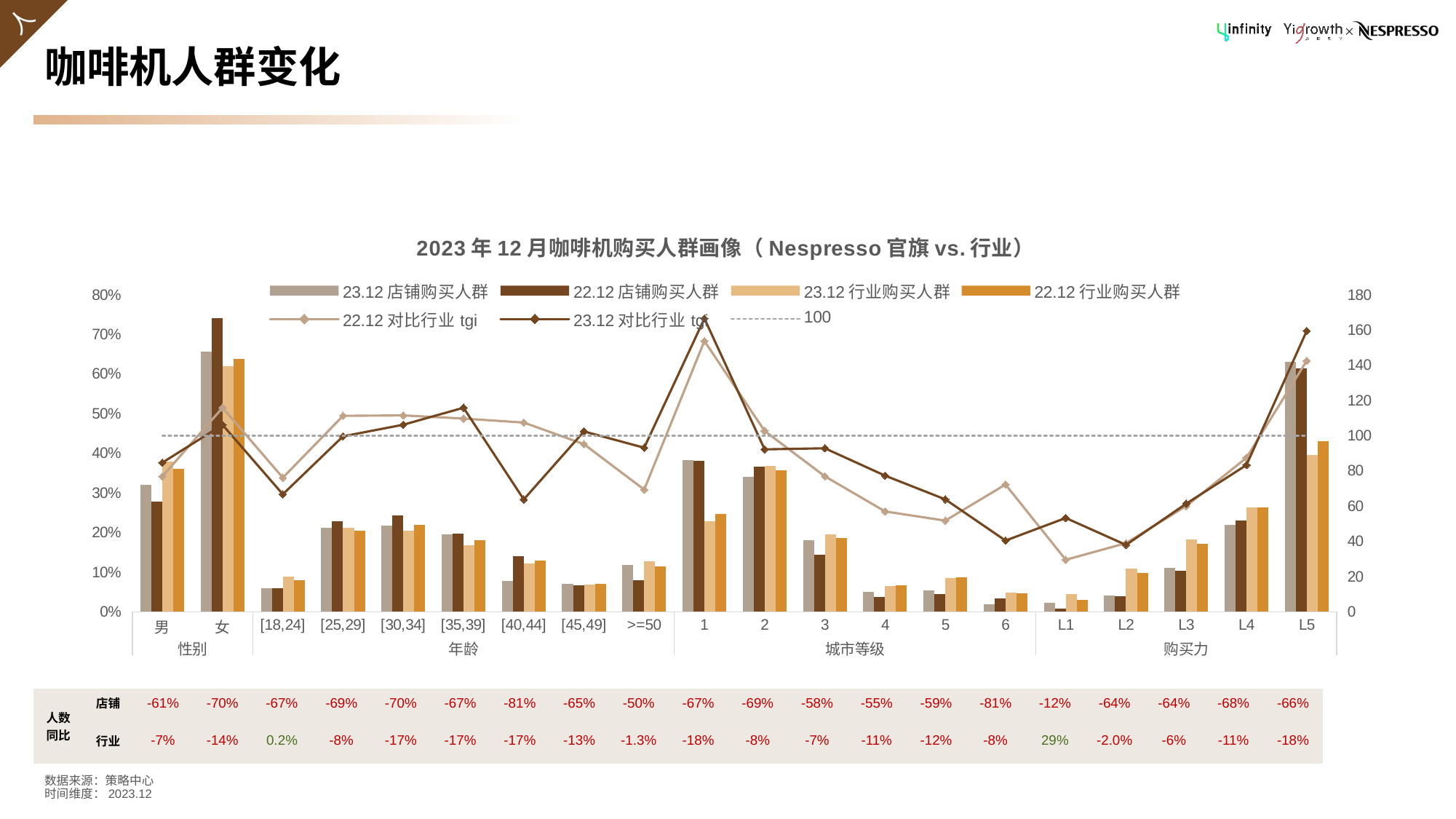

# 咖啡机人群变化

### Chart: 2023年12月咖啡机购买人群画像（Nespresso官旗vs.行业）

| Category | 23.12店铺购买人群 | 22.12店铺购买人群 | 23.12行业购买人群 | 22.12行业购买人群 | 22.12对比行业tgi | 23.12对比行业tgi | 100 |
|---|---|---|---|---|---|---|---|
| 男 | 0.32115375892115 | 0.2773316892513165 | 0.3791009505821596 | 0.360689276752142 | 76.88936353987948 | 84.714574951072 | 100.0 |
| 女 | 0.6573658829024754 | 0.74062441212388 | 0.6191571028564445 | 0.6388466766106432 | 115.9314807824017 | 106.1710961353358 | 100.0 |
| [18,24] | 0.05954209330307326 | 0.06030801595310985 | 0.08922825185467406 | 0.07917379766105272 | 76.17168524780345 | 66.7300905996112 | 100.0 |
| [25,29] | 0.2111783507028258 | 0.2278233896501637 | 0.2119037287336979 | 0.2046599805541424 | 111.3179963338722 | 99.6576851029442 | 100.0 |
| [30,34] | 0.2178297361314403 | 0.2440091226096287 | 0.2050300887158619 | 0.2187260860404445 | 111.5592232398422 | 106.2428141624212 | 100.0 |
| [35,39] | 0.1956831880101141 | 0.1977385491207616 | 0.1688489958803862 | 0.18017299245535 | 109.7492728660566 | 115.8924203190035 | 100.0 |
| [40,44] | 0.0776458779605037 | 0.1397963144887545 | 0.1216595179071546 | 0.130059922785993 | 107.4860814109373 | 63.82227983161972 | 100.0 |
| [45,49] | 0.07076429393681327 | 0.06734520051055917 | 0.06908065263612324 | 0.07072375039474496 | 95.22289207610118 | 102.437211051781 | 100.0 |
| >=50 | 0.1182873096950909 | 0.07935595263844634 | 0.1269182370775082 | 0.1143370194899631 | 69.40530109359065 | 93.19961608263877 | 100.0 |
| 1 | 0.3820128691250051 | 0.3802065962394743 | 0.2293707327983794 | 0.2472165843770785 | 153.794939444494 | 166.5482184515671 | 100.0 |
| 2 | 0.3402430925925344 | 0.3659274979677278 | 0.3687655927343619 | 0.3562718128670562 | 102.7102018043383 | 92.26541176731381 | 100.0 |
| 3 | 0.1807558353315287 | 0.1435289580403836 | 0.1946145854401375 | 0.186567953096866 | 76.93119619845078 | 92.8788738638134 | 100.0 |
| 4 | 0.05092576651750893 | 0.03768988204030891 | 0.06586681168631568 | 0.06611496311657754 | 57.0065840827167 | 77.3162769135357 | 100.0 |
| 5 | 0.05455524462472259 | 0.0448884274789616 | 0.08542950707536064 | 0.08667275058665681 | 51.79070373921204 | 63.85995482403676 | 100.0 |
| 6 | 0.01993970207266301 | 0.03431390605027602 | 0.04927514689809796 | 0.04747769225611938 | 72.27374461498457 | 40.46604287938246 | 100.0 |
| L1 | 0.02355233830104136 | 0.008962063961488872 | 0.04419189717974043 | 0.03033721054515157 | 29.54148980886171 | 53.29560350226109 | 100.0 |
| L2 | 0.04143207424816131 | 0.03856251022446264 | 0.1090461458969899 | 0.09888841952930612 | 38.99598194410866 | 37.99499185170651 | 100.0 |
| L3 | 0.1116121425262342 | 0.1028176990277607 | 0.1818100641677705 | 0.1711387882273319 | 60.07854799765379 | 61.38941924757303 | 100.0 |
| L4 | 0.2202183342937168 | 0.2308206707238351 | 0.2642729869557397 | 0.2640137209155348 | 87.42752835852835 | 83.32986917448312 | 100.0 |
| L5 | 0.6303766295918279 | 0.6140289366308669 | 0.3952592909557972 | 0.4308639857784645 | 142.5110839843039 | 159.4843294050043 | 100.0 |
| 人数 同比 | 店铺 | -61% | -70% | -67% | -69% | -70% | -67% | -81% | -65% | -50% | -67% | -69% | -58% | -55% | -59% | -81% | -12% | -64% | -64% | -68% | -66% |
| --- | --- | --- | --- | --- | --- | --- | --- | --- | --- | --- | --- | --- | --- | --- | --- | --- | --- | --- | --- | --- | --- |
|  | 行业 | -7% | -14% | 0.2% | -8% | -17% | -17% | -17% | -13% | -1.3% | -18% | -8% | -7% | -11% | -12% | -8% | 29% | -2.0% | -6% | -11% | -18% |
数据来源：策略中心
时间维度：2023.12